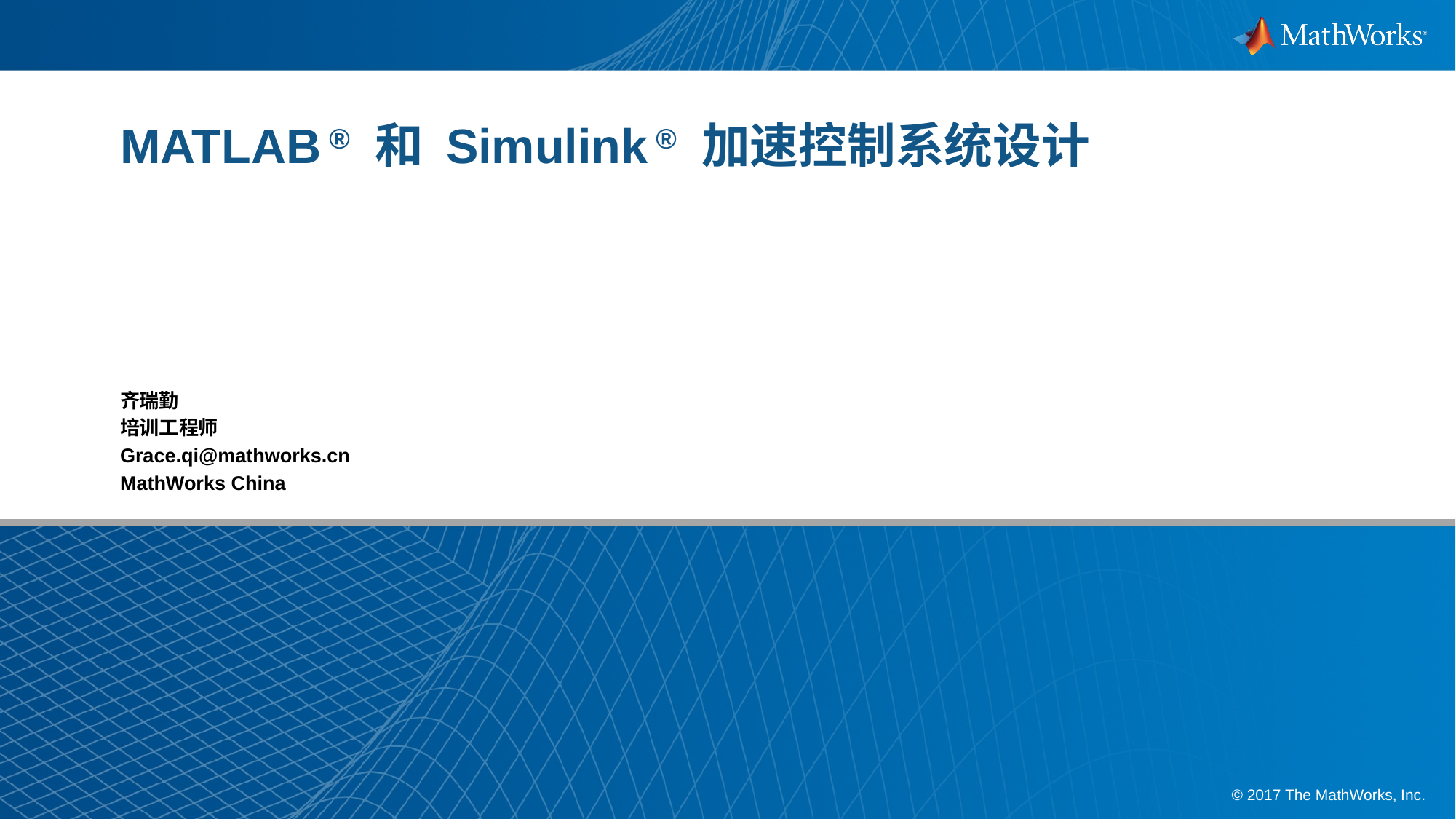

# MATLAB ® 和 Simulink ® 加速控制系统设计
齐瑞勤
培训工程师
Grace.qi@mathworks.cn
MathWorks China